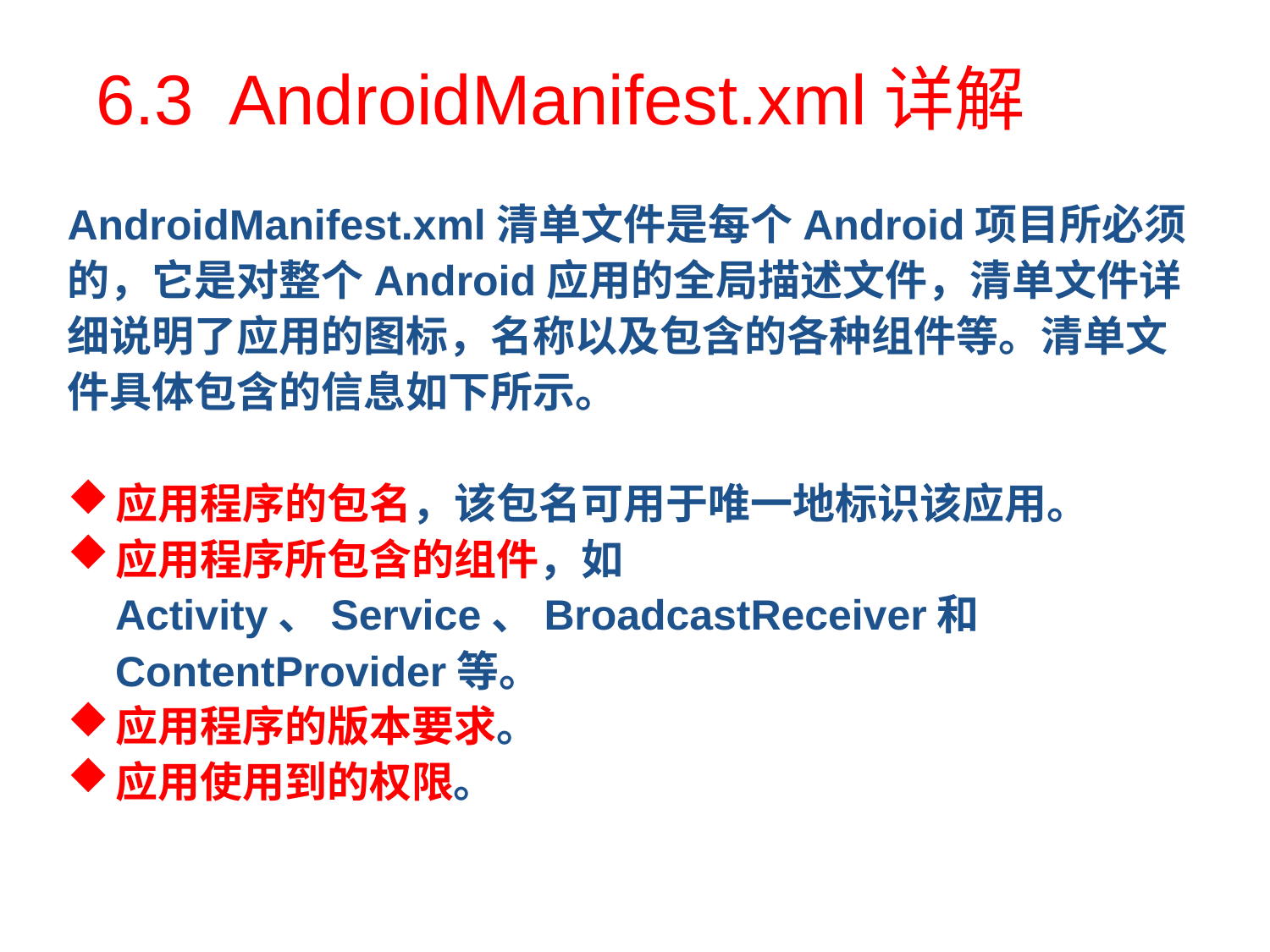

# 6.3  AndroidManifest.xml详解
AndroidManifest.xml清单文件是每个Android项目所必须的，它是对整个Android应用的全局描述文件，清单文件详细说明了应用的图标，名称以及包含的各种组件等。清单文件具体包含的信息如下所示。

应用程序的包名，该包名可用于唯一地标识该应用。
应用程序所包含的组件，如Activity、Service、BroadcastReceiver和ContentProvider等。
应用程序的版本要求。
应用使用到的权限。